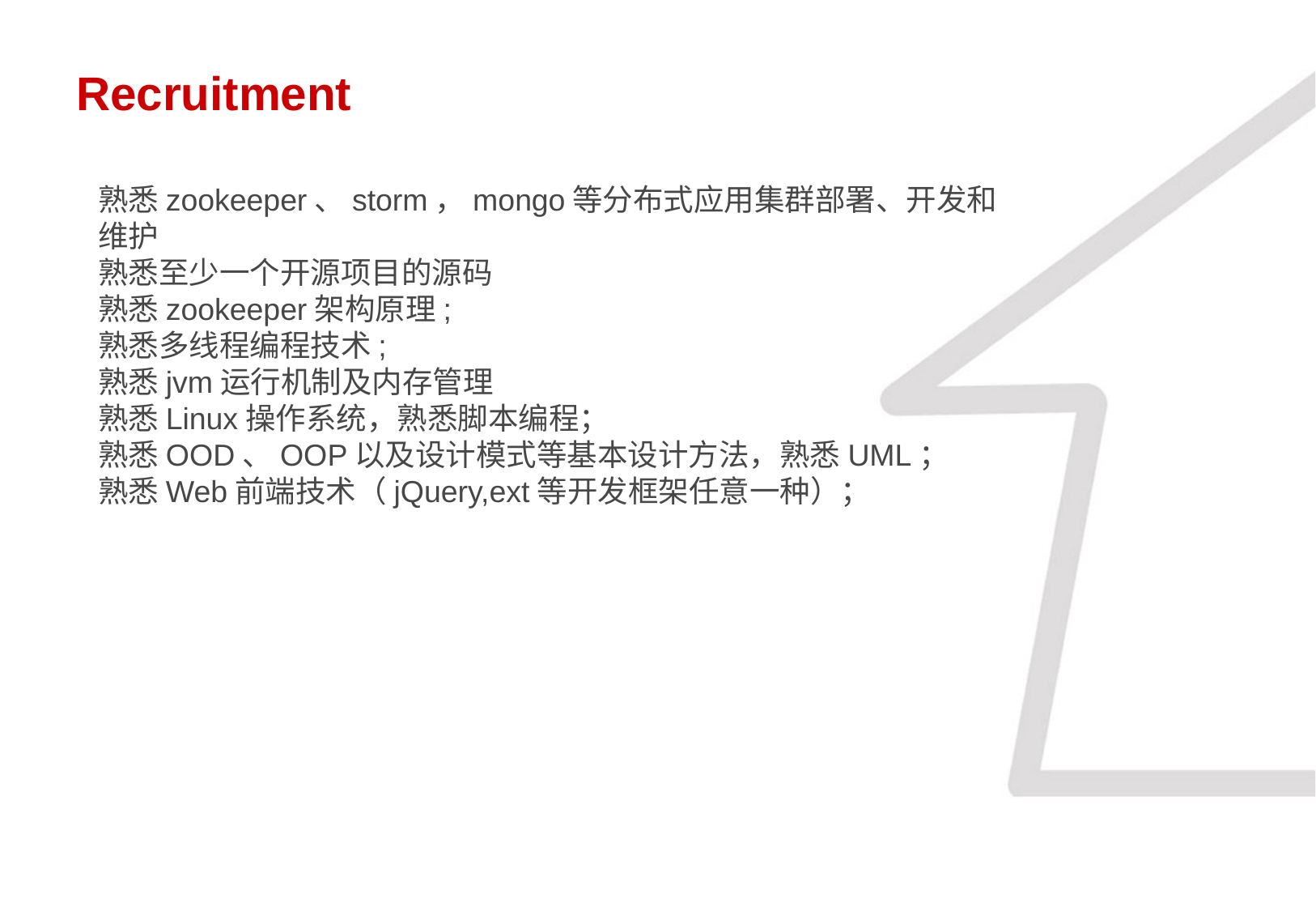

Recruitment
熟悉zookeeper、storm，mongo等分布式应用集群部署、开发和维护
熟悉至少一个开源项目的源码
熟悉zookeeper架构原理;
熟悉多线程编程技术;
熟悉jvm运行机制及内存管理
熟悉Linux操作系统，熟悉脚本编程；
熟悉OOD、OOP以及设计模式等基本设计方法，熟悉UML；
熟悉Web前端技术（jQuery,ext等开发框架任意一种）；